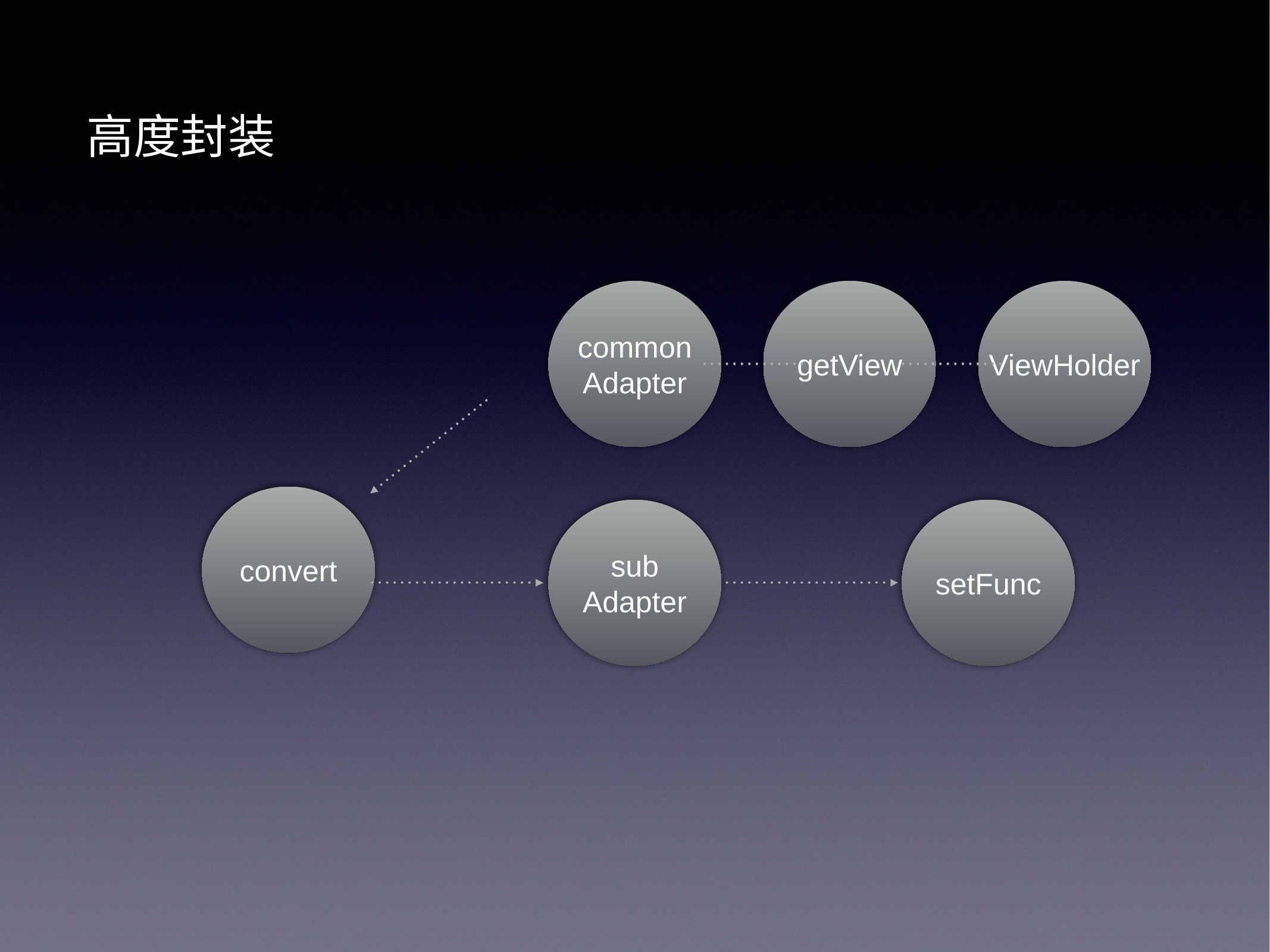

高度封装
common
Adapter
getView
ViewHolder

convert
sub
Adapter
setFunc